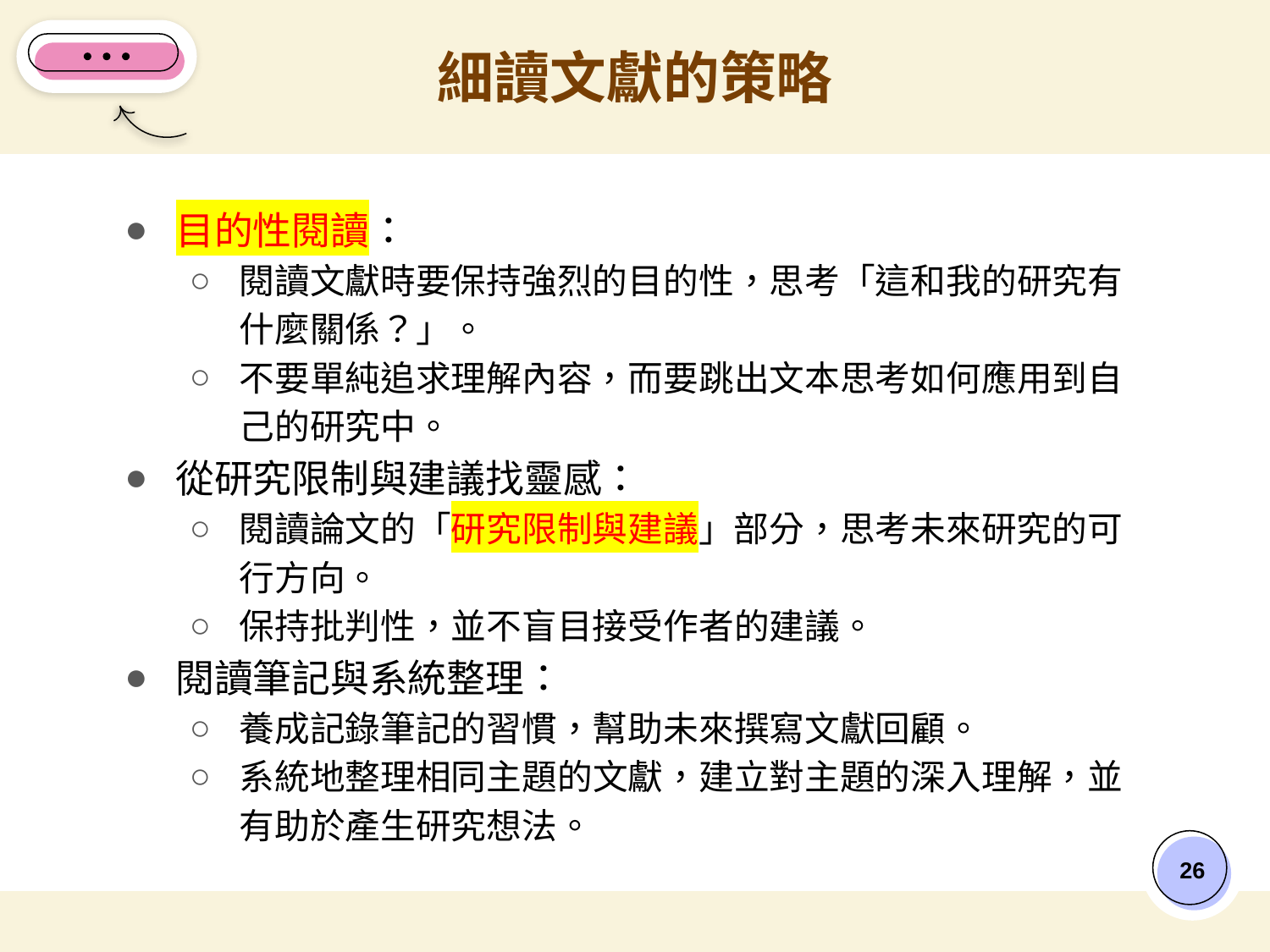

# 細讀文獻的策略
目的性閱讀：
閱讀文獻時要保持強烈的目的性，思考「這和我的研究有什麼關係？」。
不要單純追求理解內容，而要跳出文本思考如何應用到自己的研究中。
從研究限制與建議找靈感：
閱讀論文的「研究限制與建議」部分，思考未來研究的可行方向。
保持批判性，並不盲目接受作者的建議。
閱讀筆記與系統整理：
養成記錄筆記的習慣，幫助未來撰寫文獻回顧。
系統地整理相同主題的文獻，建立對主題的深入理解，並有助於產生研究想法。
26